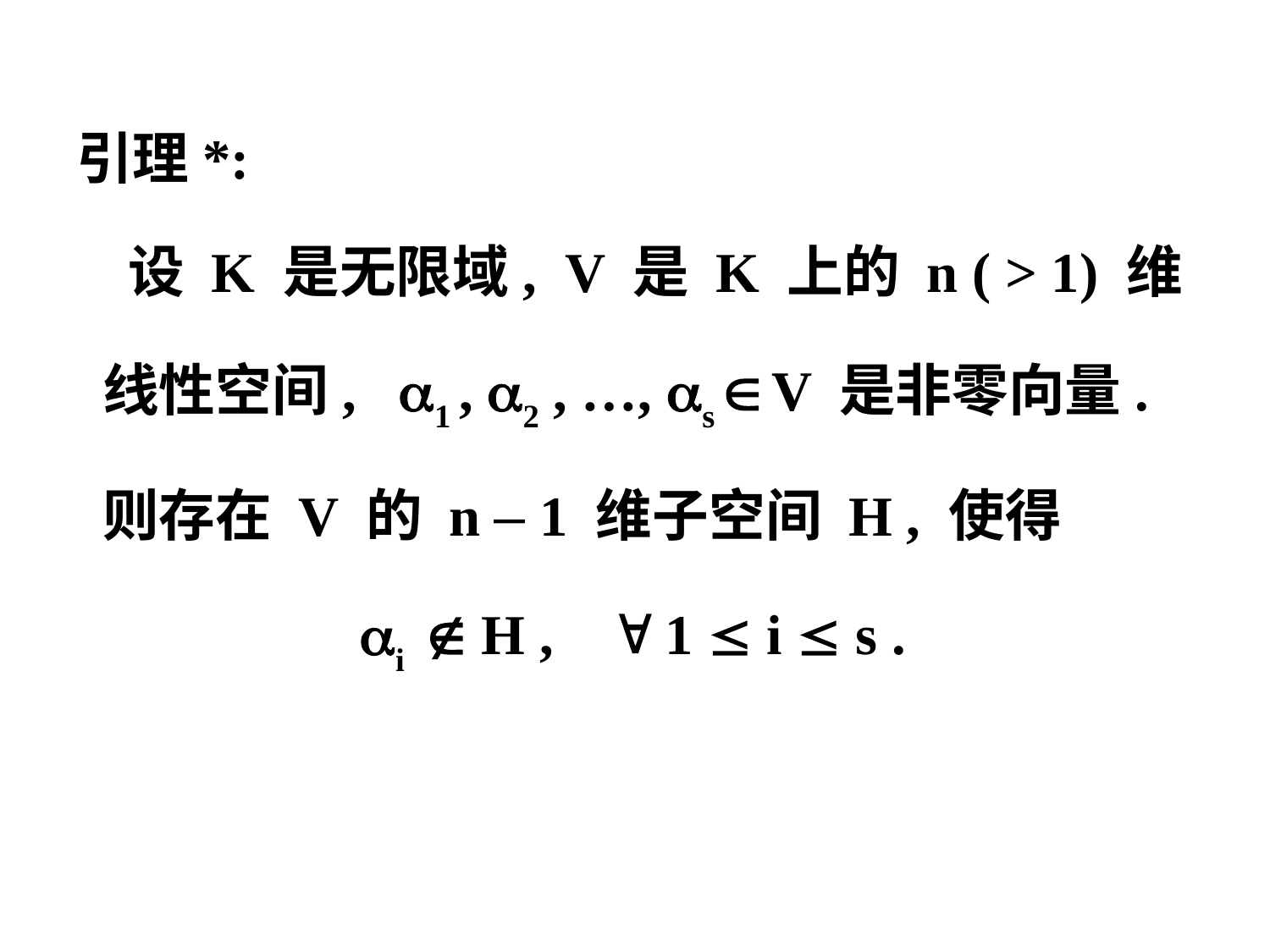

引理*:
   设 K 是无限域,  V 是 K 上的 n ( > 1) 维
 线性空间,   α1 , α2 , …, αs ∈ V 是非零向量.
 则存在 V 的 n – 1 维子空间 H , 使得
                    αi  ∉ H ,    ∀ 1 ≤ i ≤ s .